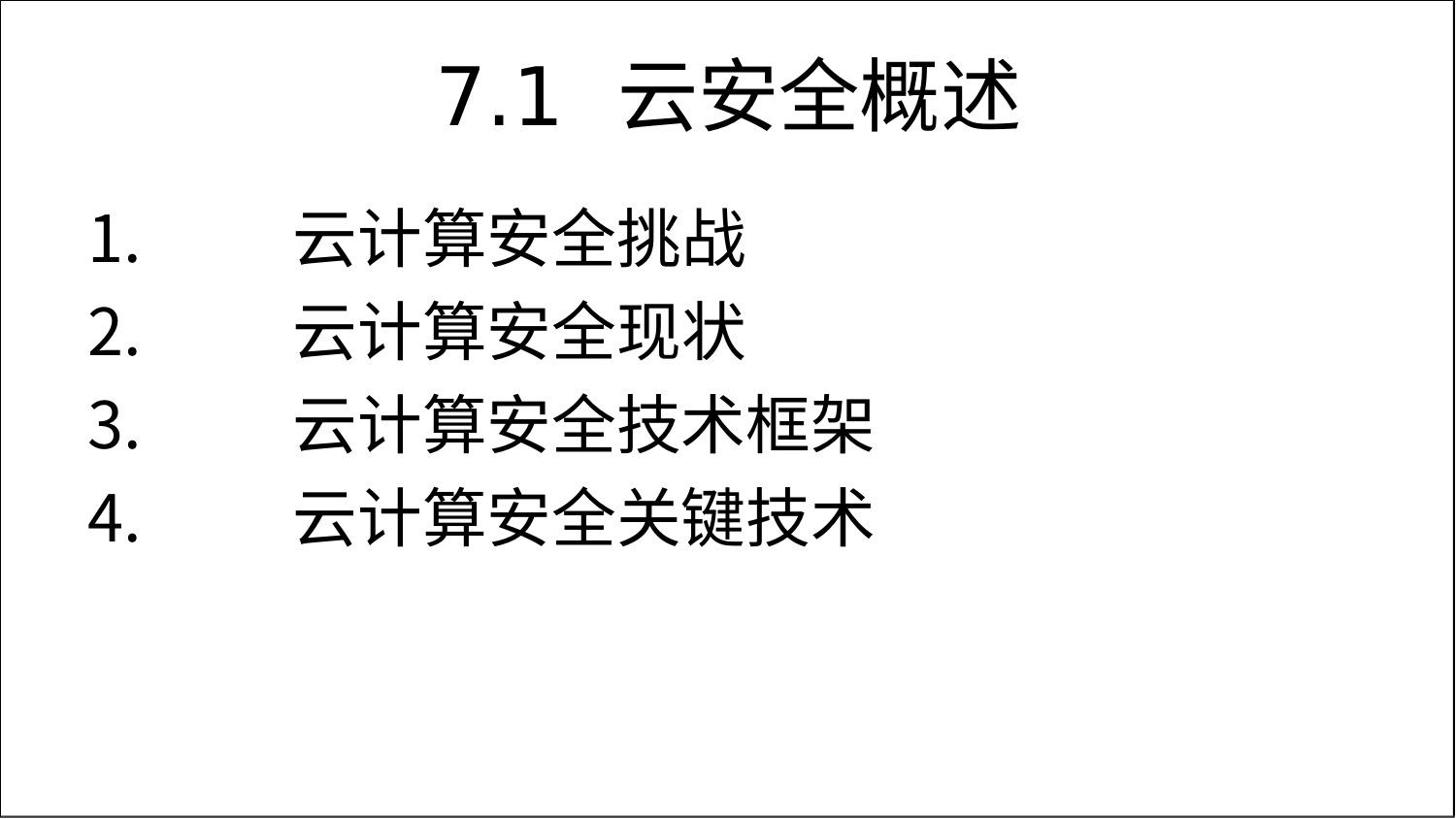

# 7.1	云安全概述
云计算安全挑战
云计算安全现状
云计算安全技术框架
云计算安全关键技术